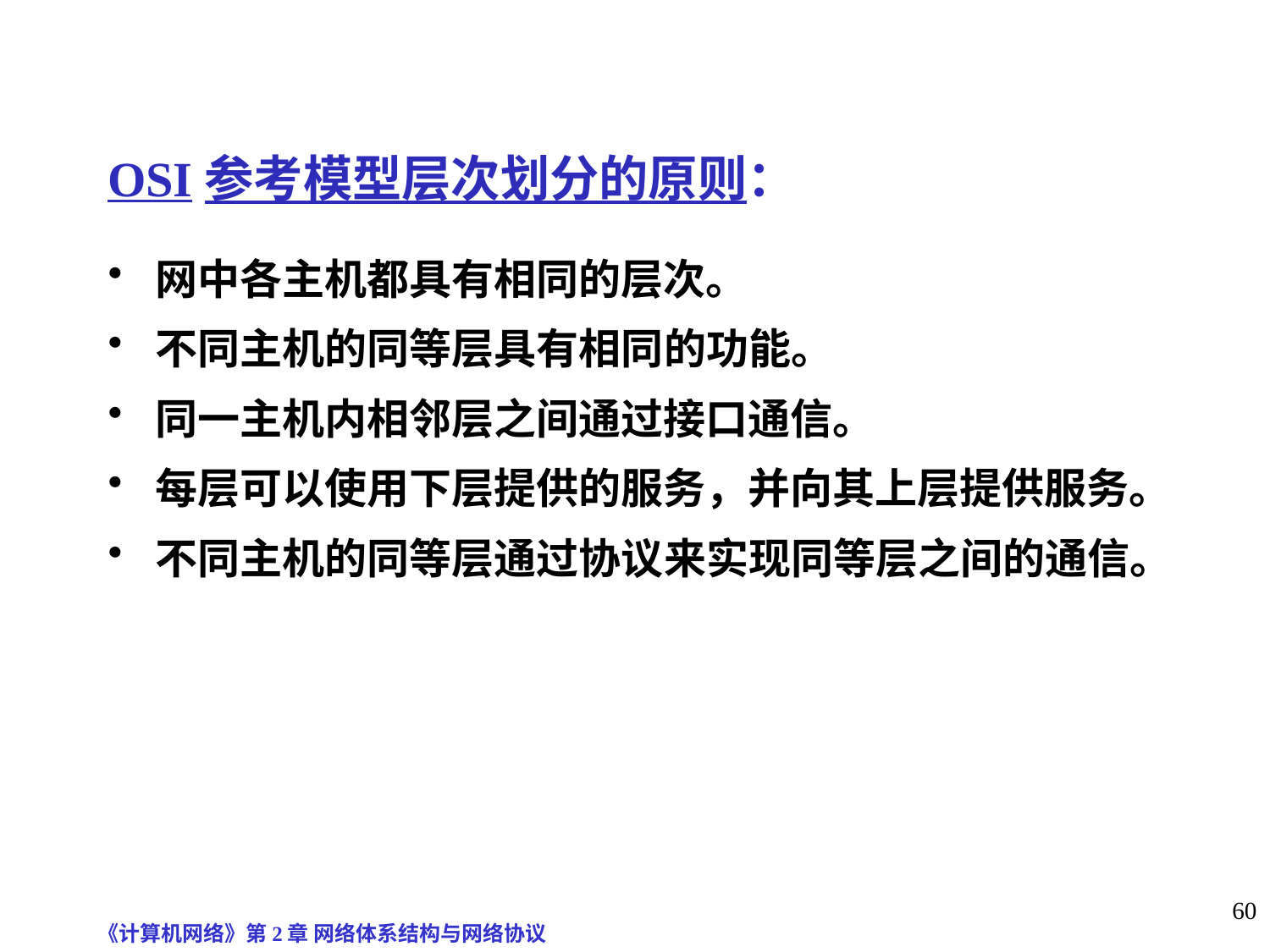

# OSI参考模型层次划分的原则：
网中各主机都具有相同的层次。
不同主机的同等层具有相同的功能。
同一主机内相邻层之间通过接口通信。
每层可以使用下层提供的服务，并向其上层提供服务。
不同主机的同等层通过协议来实现同等层之间的通信。

《计算机网络》第2章 网络体系结构与网络协议
60